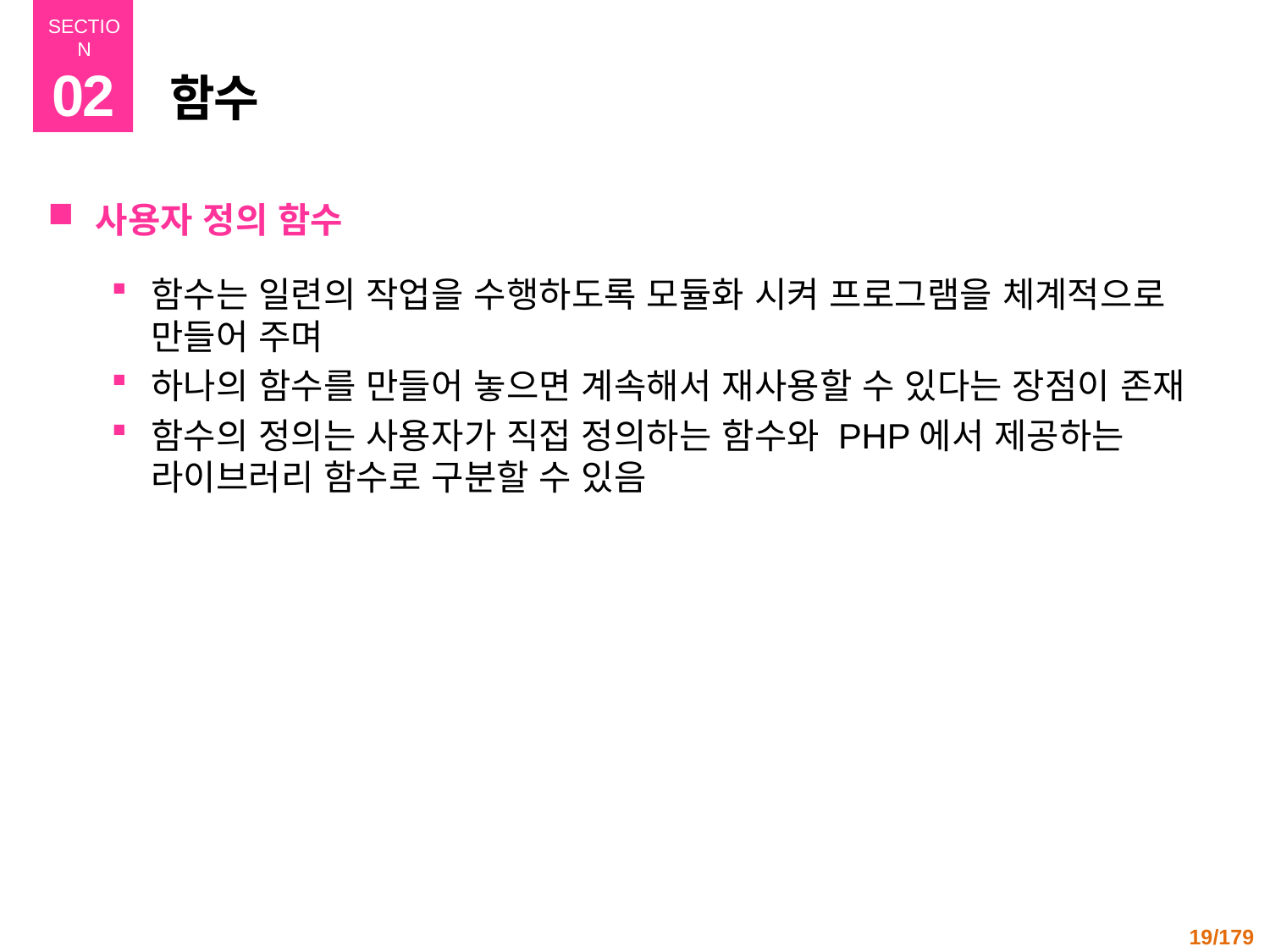

02
# 함수
사용자 정의 함수

함수는 일련의 작업을 수행하도록 모듈화 시켜 프로그램을 체계적으로 만들어 주며
하나의 함수를 만들어 놓으면 계속해서 재사용할 수 있다는 장점이 존재
함수의 정의는 사용자가 직접 정의하는 함수와 PHP에서 제공하는 라이브러리 함수로 구분할 수 있음